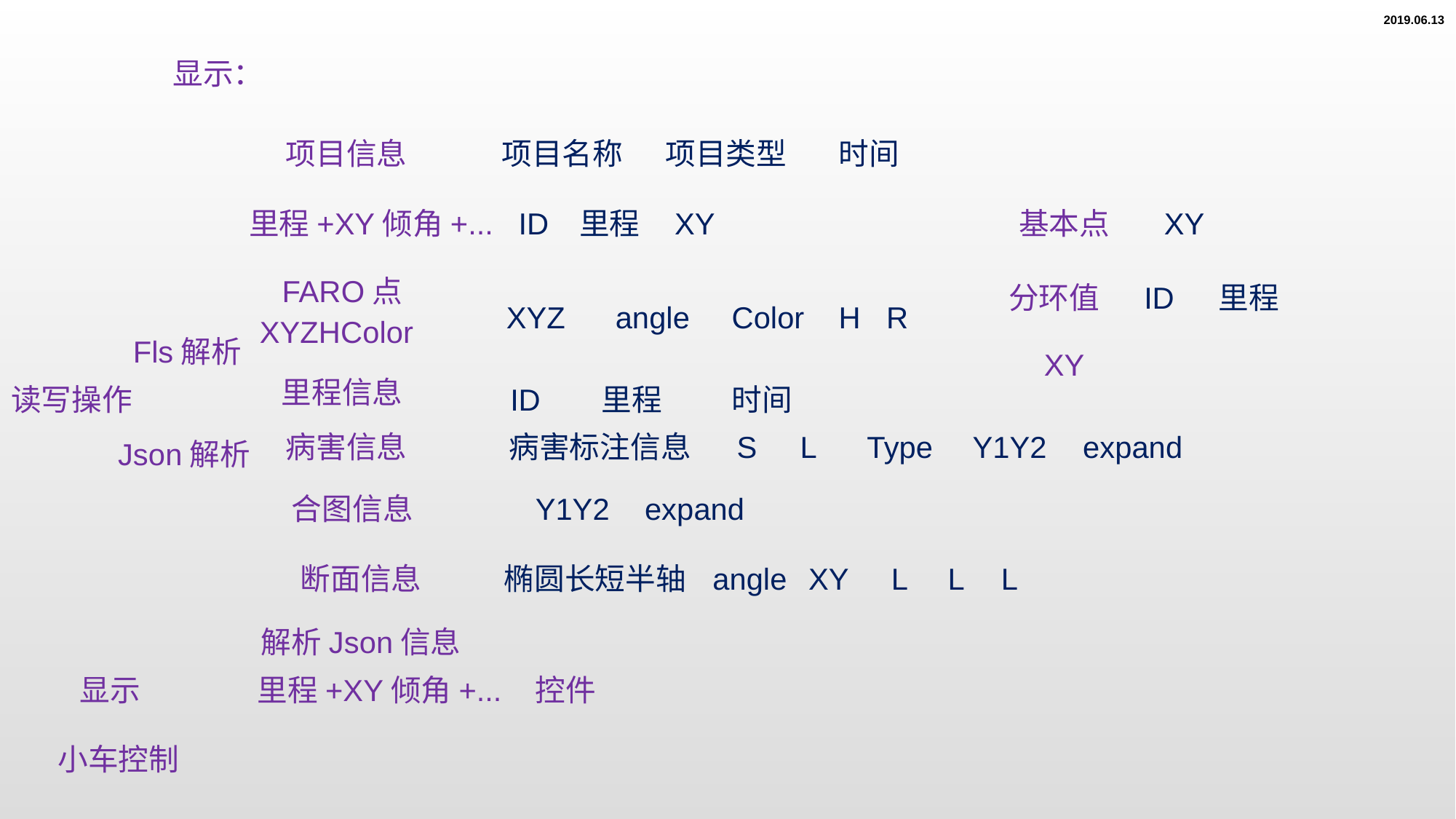

2019.06.13
显示：
项目信息
项目名称
项目类型
时间
里程+XY倾角+...
ID
里程
XY
基本点
XY
FARO点
分环值
ID
里程
XYZ
angle
Color
H
R
XYZHColor
Fls解析
XY
里程信息
读写操作
ID
里程
时间
病害信息
病害标注信息
S
L
Type
Y1Y2
expand
Json解析
合图信息
Y1Y2
expand
断面信息
椭圆长短半轴
angle
XY
L
L
L
解析Json信息
显示
里程+XY倾角+...
控件
小车控制